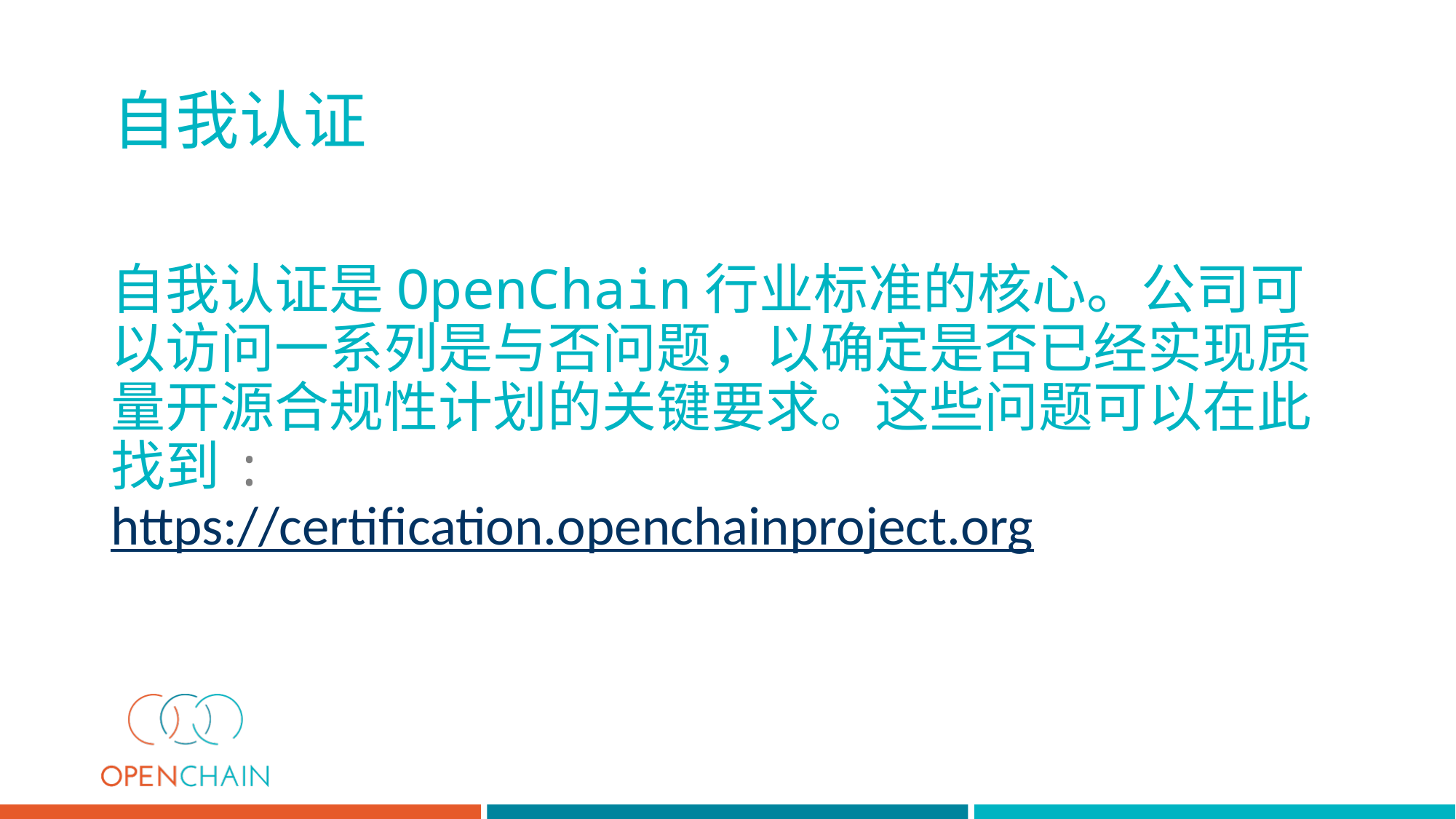

自我认证
# 自我认证是OpenChain行业标准的核心。公司可以访问一系列是与否问题，以确定是否已经实现质量开源合规性计划的关键要求。这些问题可以在此找到: https://certification.openchainproject.org